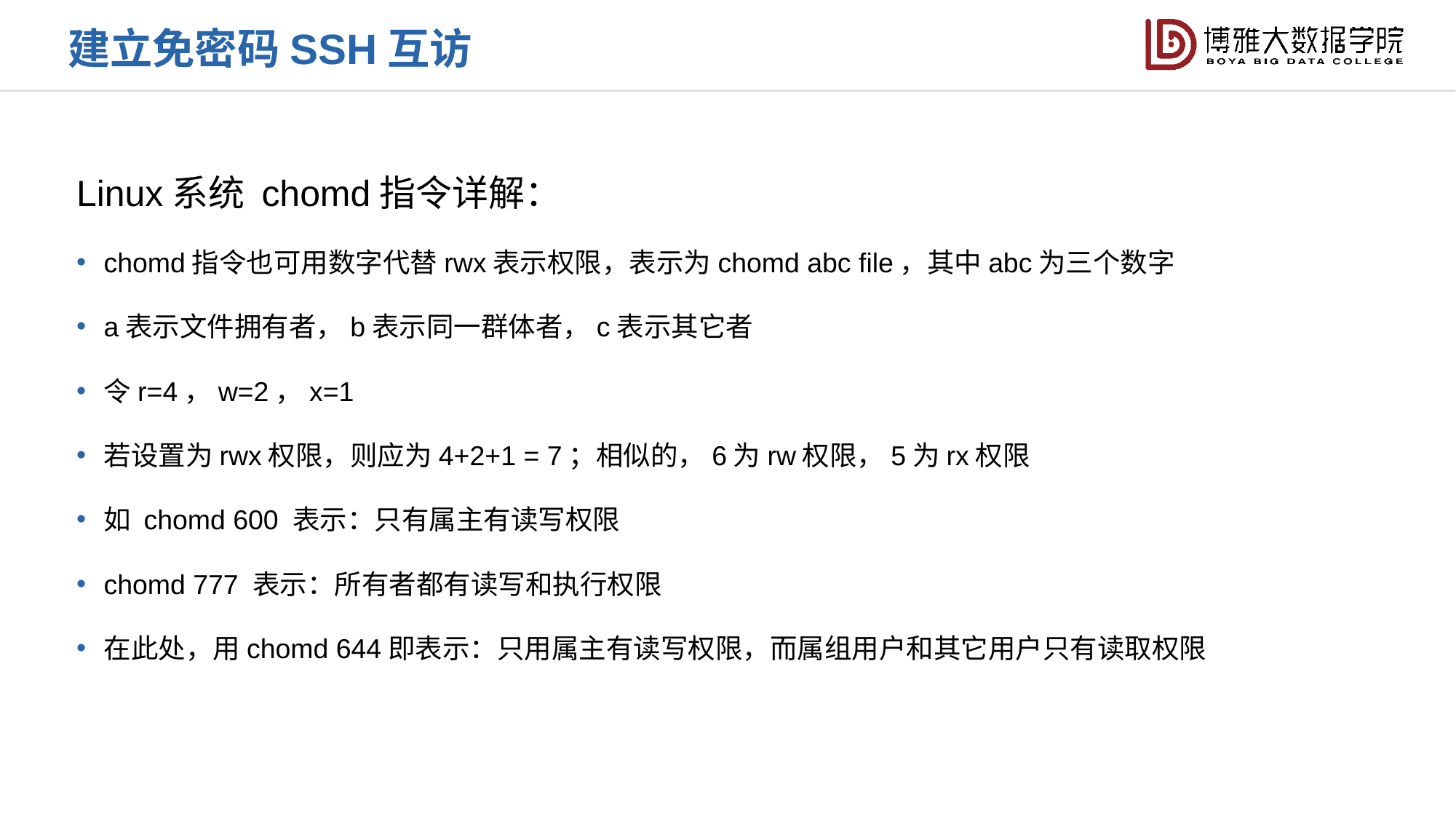

建立免密码SSH互访
Linux系统 chomd指令详解：
chomd指令也可用数字代替rwx表示权限，表示为chomd abc file，其中abc为三个数字
a表示文件拥有者，b表示同一群体者，c表示其它者
令r=4，w=2，x=1
若设置为rwx权限，则应为4+2+1 = 7；相似的，6为rw权限，5为rx权限
如 chomd 600 表示：只有属主有读写权限
chomd 777 表示：所有者都有读写和执行权限
在此处，用chomd 644即表示：只用属主有读写权限，而属组用户和其它用户只有读取权限